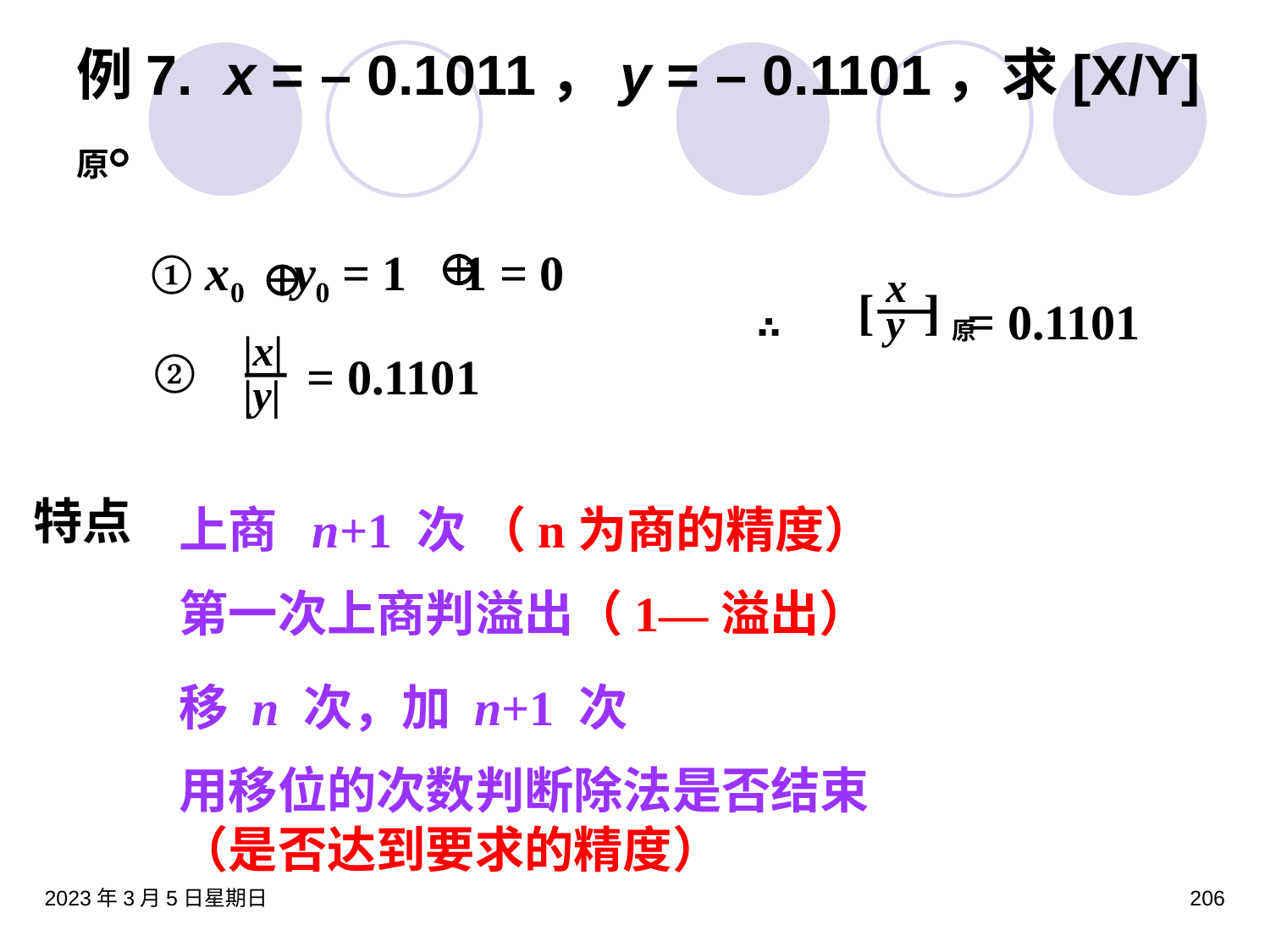

# 例7.  x = – 0.1011，y = – 0.1101，求[X/Y]原。
① x0    y0 = 1     1 = 0

x
y

 [    ]原
∴               = 0.1101
|x|
|y|

②
= 0.1101
上商  n+1 次 （n为商的精度）
特点
第一次上商判溢出（1—溢出）
移 n 次，加 n+1 次
用移位的次数判断除法是否结束（是否达到要求的精度）
2023年3月5日星期日
206